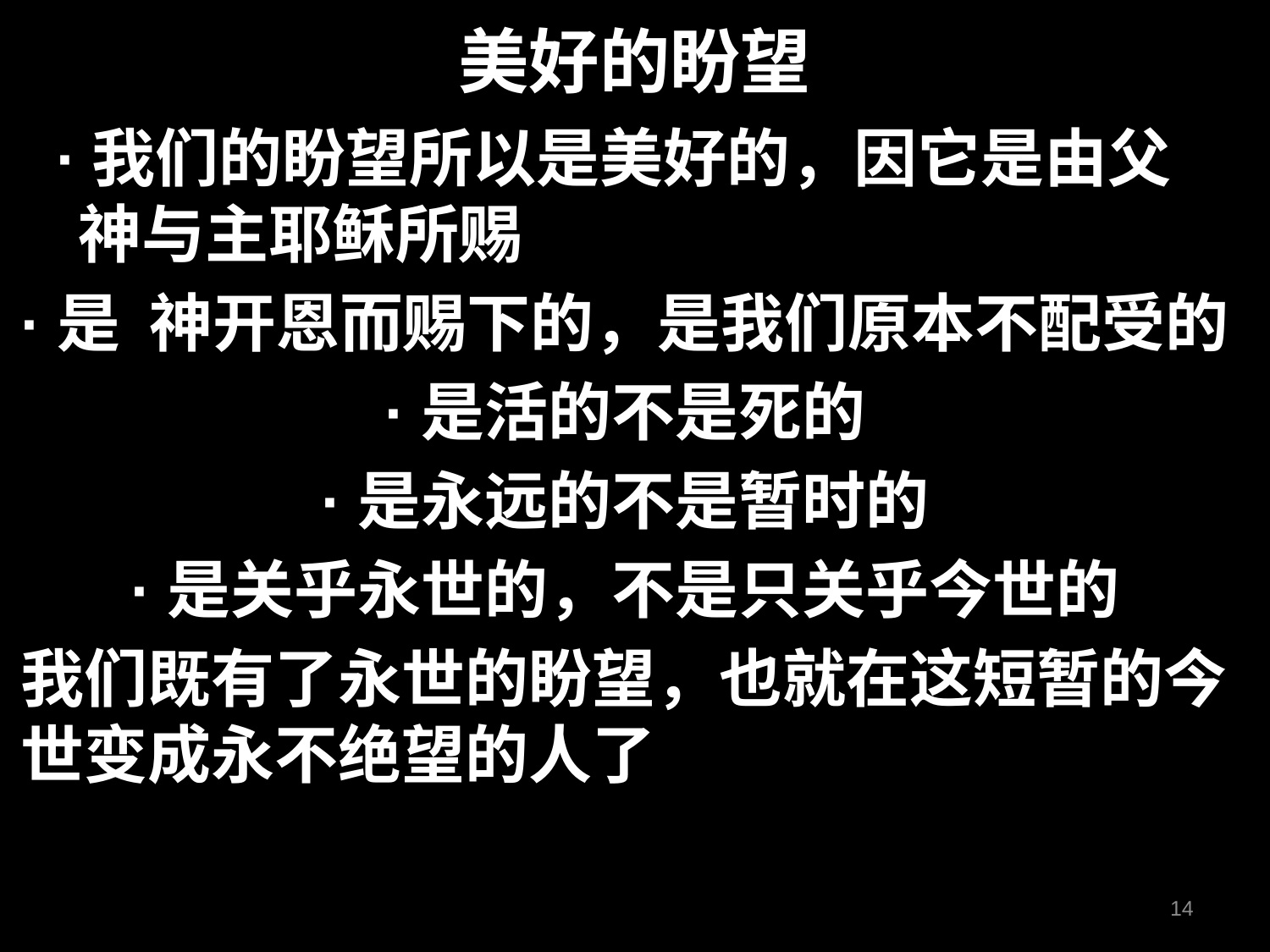

# 美好的盼望
  ·我们的盼望所以是美好的，因它是由父        神与主耶稣所赐
·是  神开恩而赐下的，是我们原本不配受的
·是活的不是死的
·是永远的不是暂时的
·是关乎永世的，不是只关乎今世的
我们既有了永世的盼望，也就在这短暂的今世变成永不绝望的人了

14